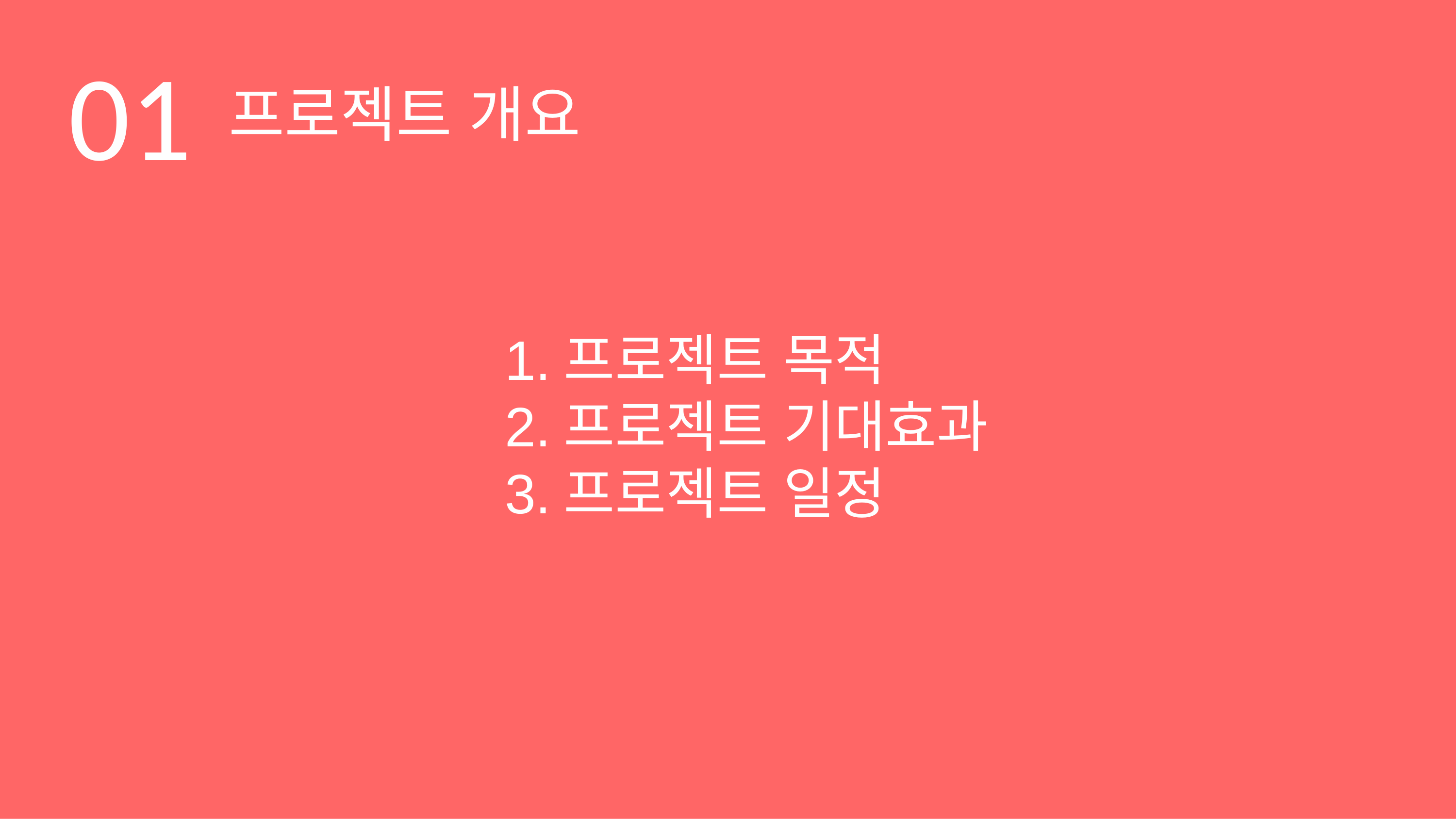

# 01
프로젝트 개요
프로젝트 목적
프로젝트 기대효과
프로젝트 일정